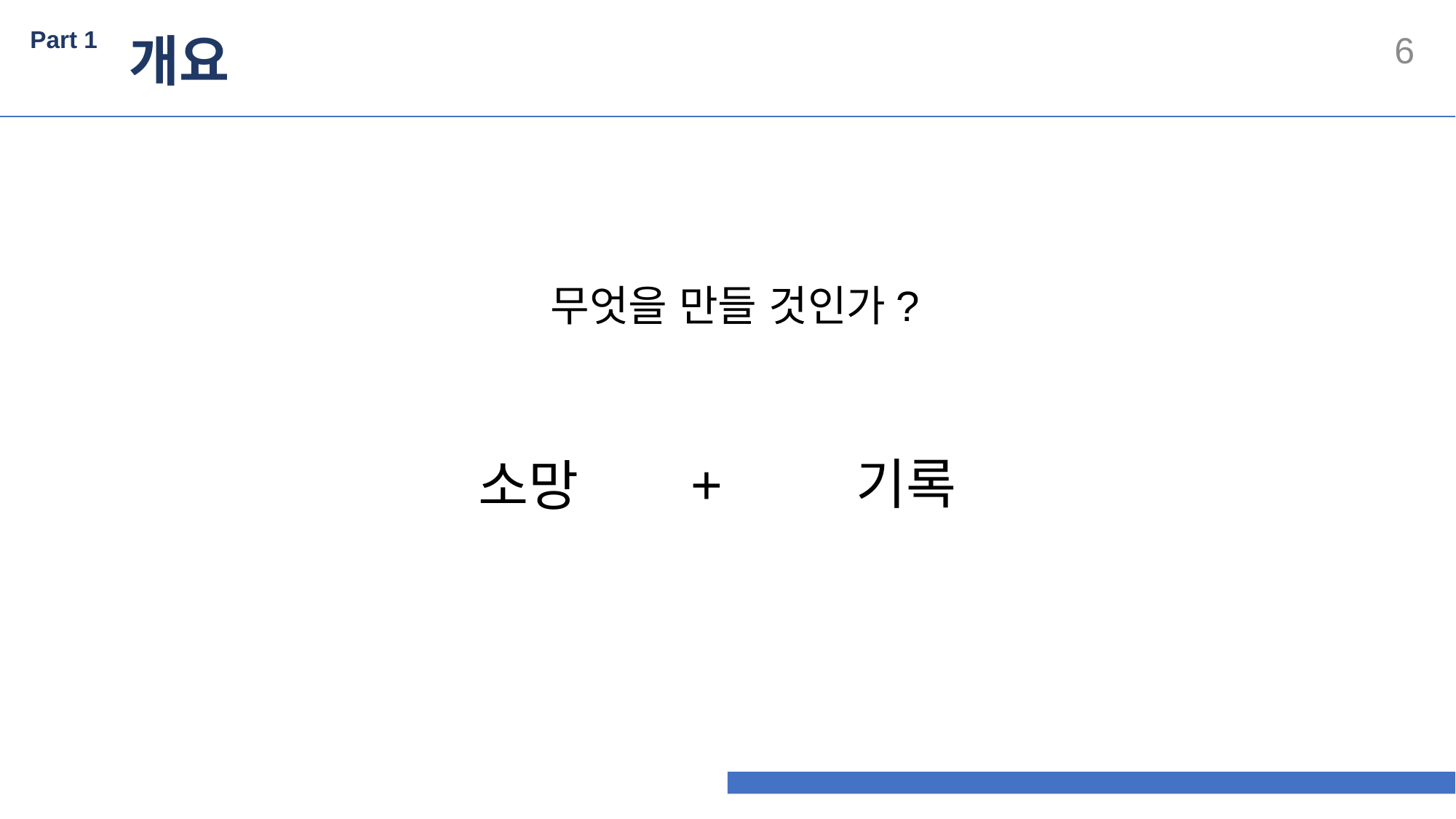

Part 1
개요
6
무엇을 만들 것인가?
+        기록
소망